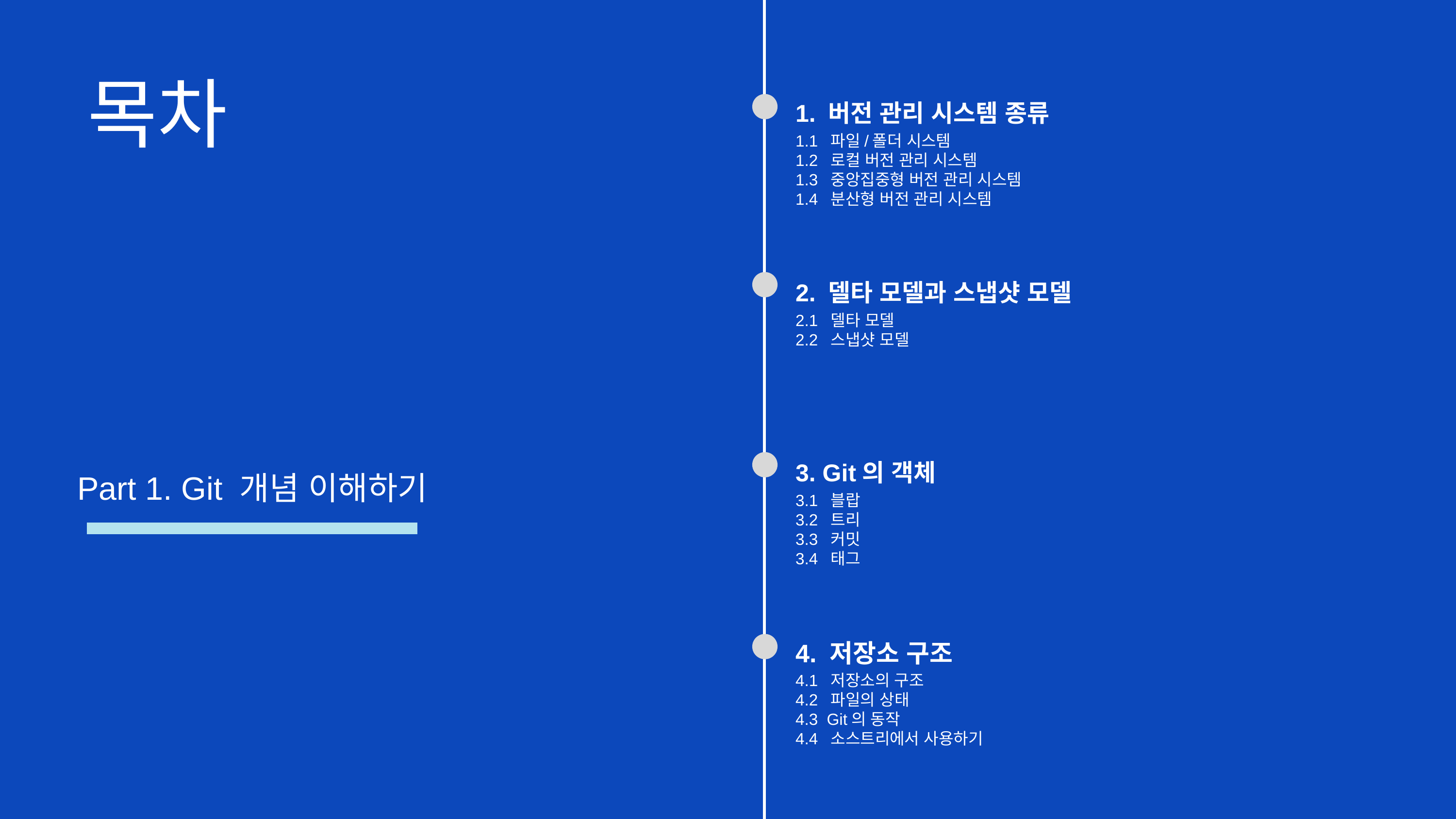

목차
1. 버전 관리 시스템 종류

1.1  파일/폴더 시스템
1.2  로컬 버전 관리 시스템
1.3  중앙집중형 버전 관리 시스템
1.4  분산형 버전 관리 시스템
2. 델타 모델과 스냅샷 모델

2.1  델타 모델
2.2  스냅샷 모델
3. Git의 객체

Part 1. Git 개념 이해하기
3.1  블랍
3.2  트리
3.3  커밋
3.4  태그

4. 저장소 구조

4.1  저장소의 구조
4.2  파일의 상태
4.3  Git의 동작
4.4  소스트리에서 사용하기